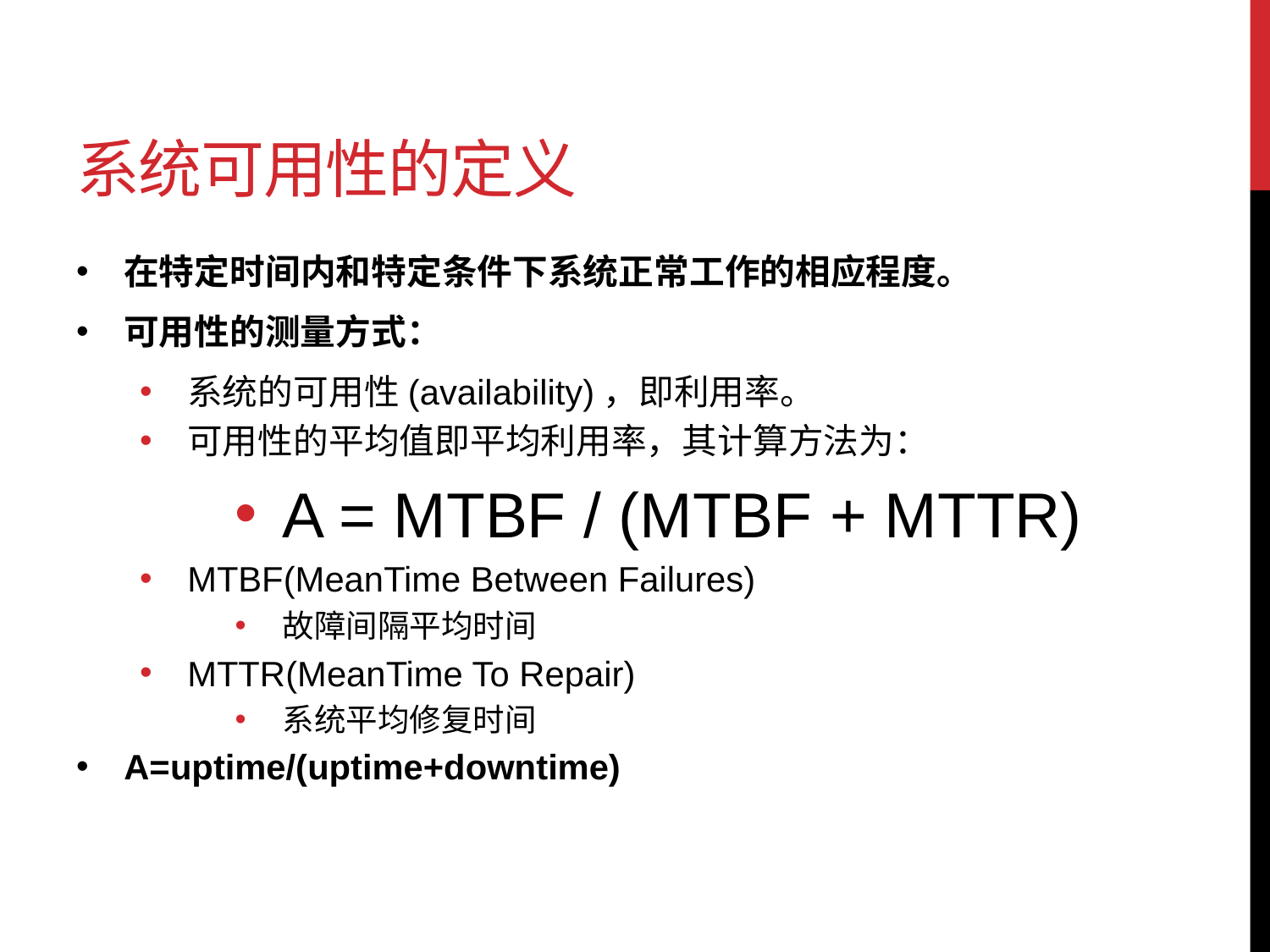

# 系统可用性的定义
在特定时间内和特定条件下系统正常工作的相应程度。
可用性的测量方式：
系统的可用性(availability)，即利用率。
可用性的平均值即平均利用率，其计算方法为：
A = MTBF / (MTBF + MTTR)
MTBF(MeanTime Between Failures)
故障间隔平均时间
MTTR(MeanTime To Repair)
系统平均修复时间
A=uptime/(uptime+downtime)